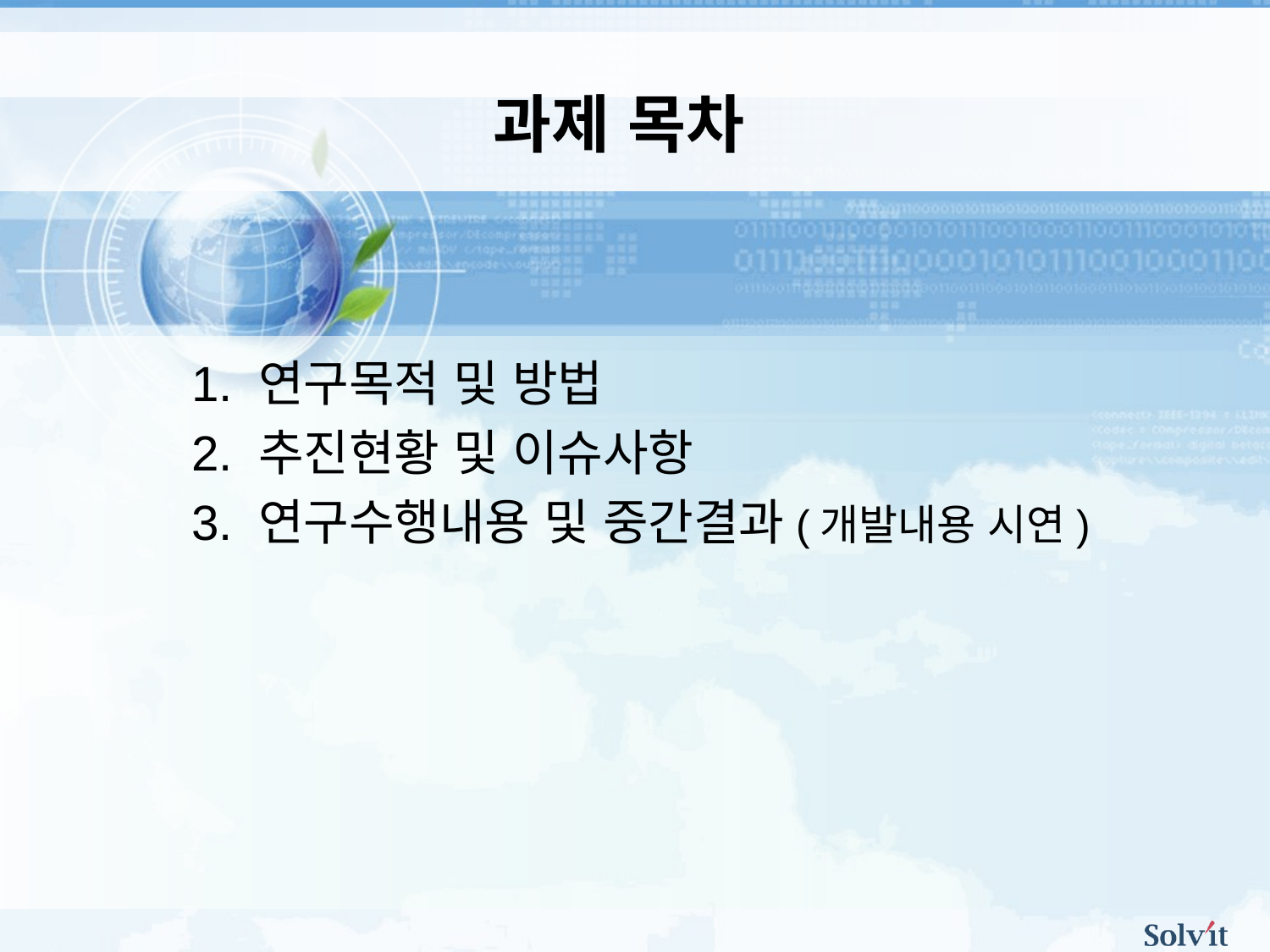

과제 목차
1. 연구목적 및 방법
2. 추진현황 및 이슈사항
3. 연구수행내용 및 중간결과(개발내용 시연)